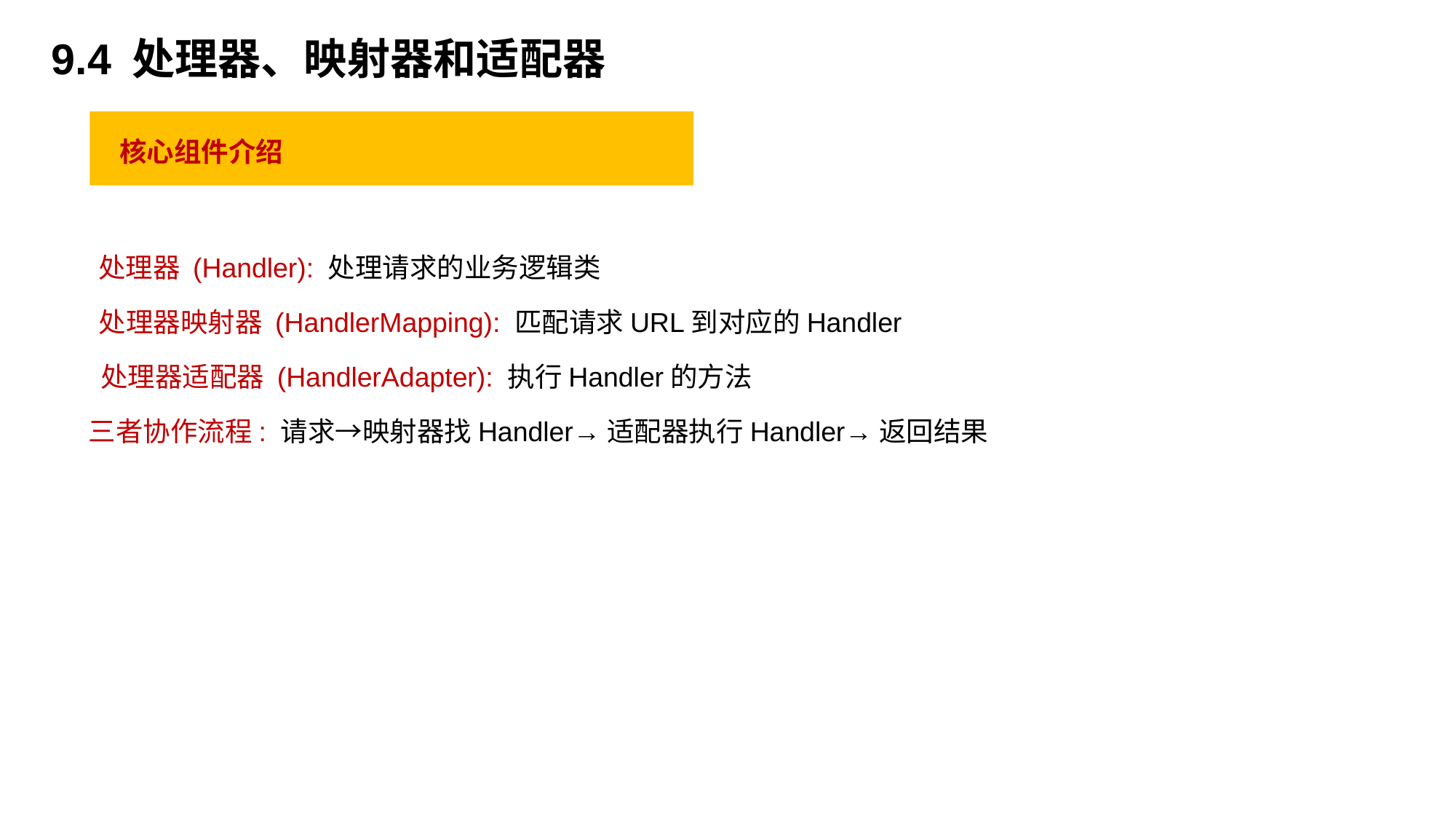

9.4 处理器、映射器和适配器

核心组件介绍
处理器 (Handler): 处理请求的业务逻辑类
处理器映射器 (HandlerMapping): 匹配请求URL到对应的Handler
处理器适配器 (HandlerAdapter): 执行Handler的方法
三者协作流程: 请求→映射器找Handler→适配器执行Handler→返回结果